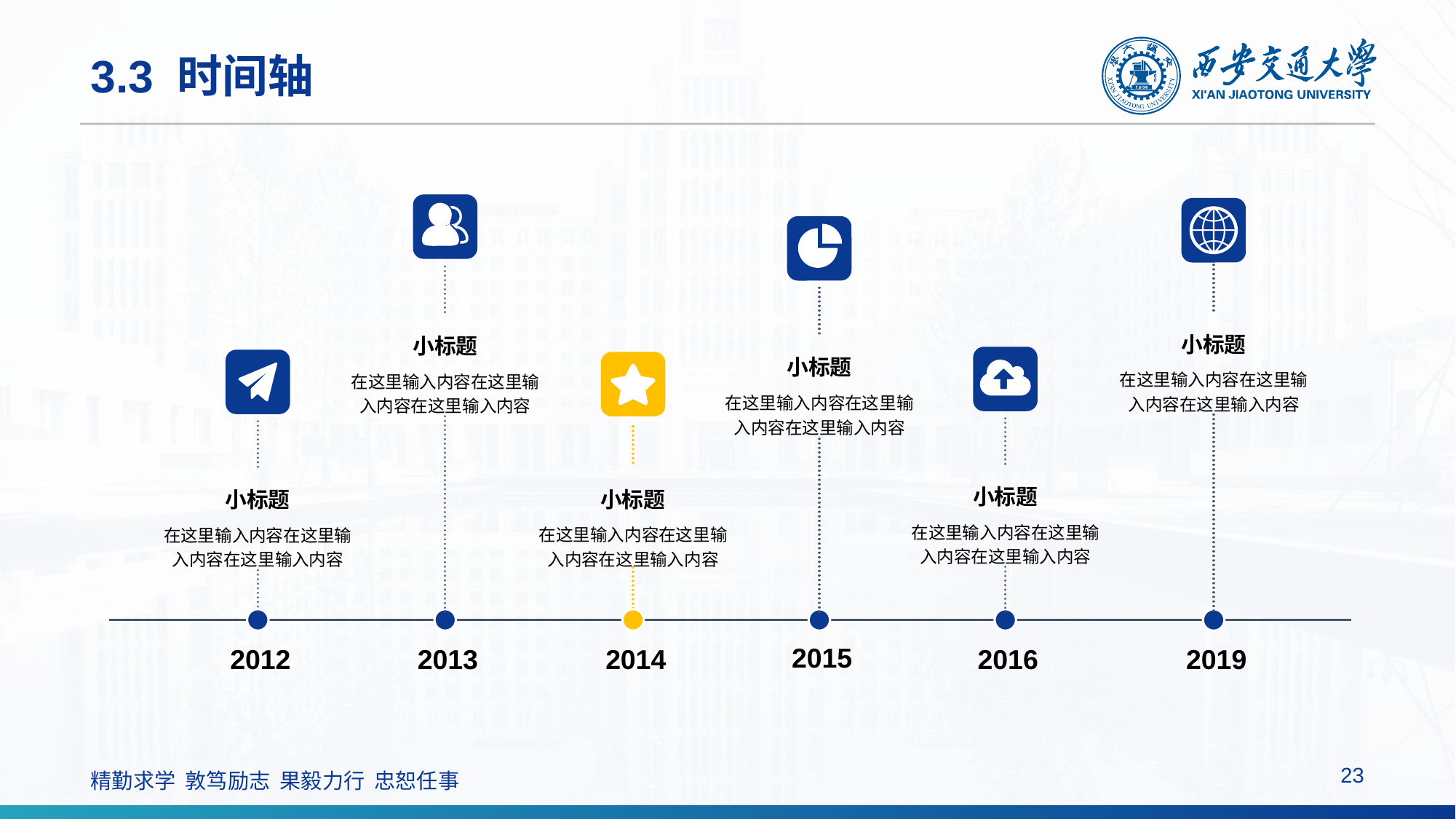

# 3.3 时间轴

小标题
在这里输入内容在这里输入内容在这里输入内容

2013

小标题
在这里输入内容在这里输入内容在这里输入内容

2019

小标题

2015

小标题

2016

小标题
在这里输入内容在这里输入内容在这里输入内容

2012

小标题

2014
在这里输入内容在这里输入内容在这里输入内容
在这里输入内容在这里输入内容在这里输入内容
在这里输入内容在这里输入内容在这里输入内容
23